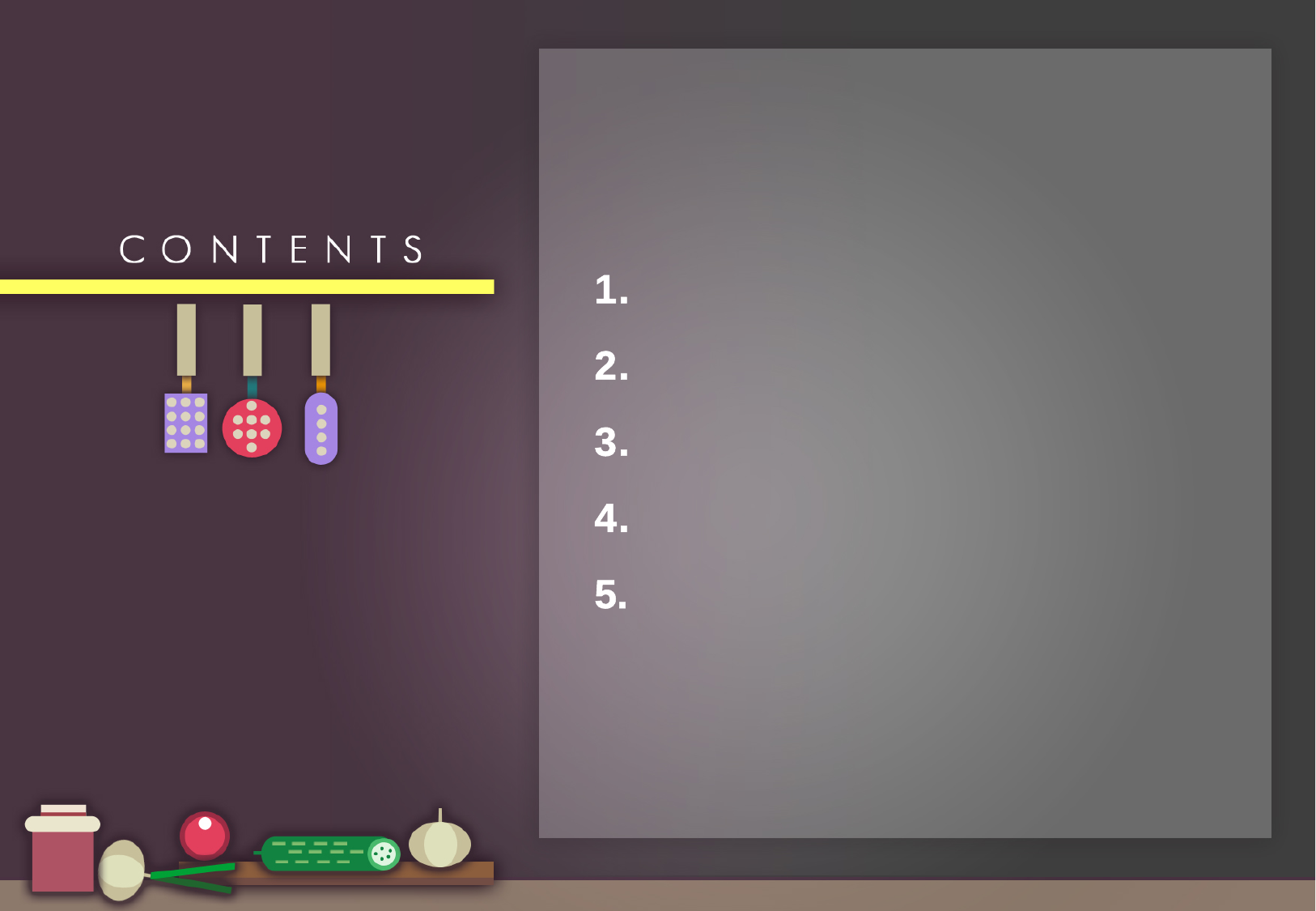

게임 컨셉
예상 게임 실행 흐름
개발 범위
개발 일정
(자기평가)